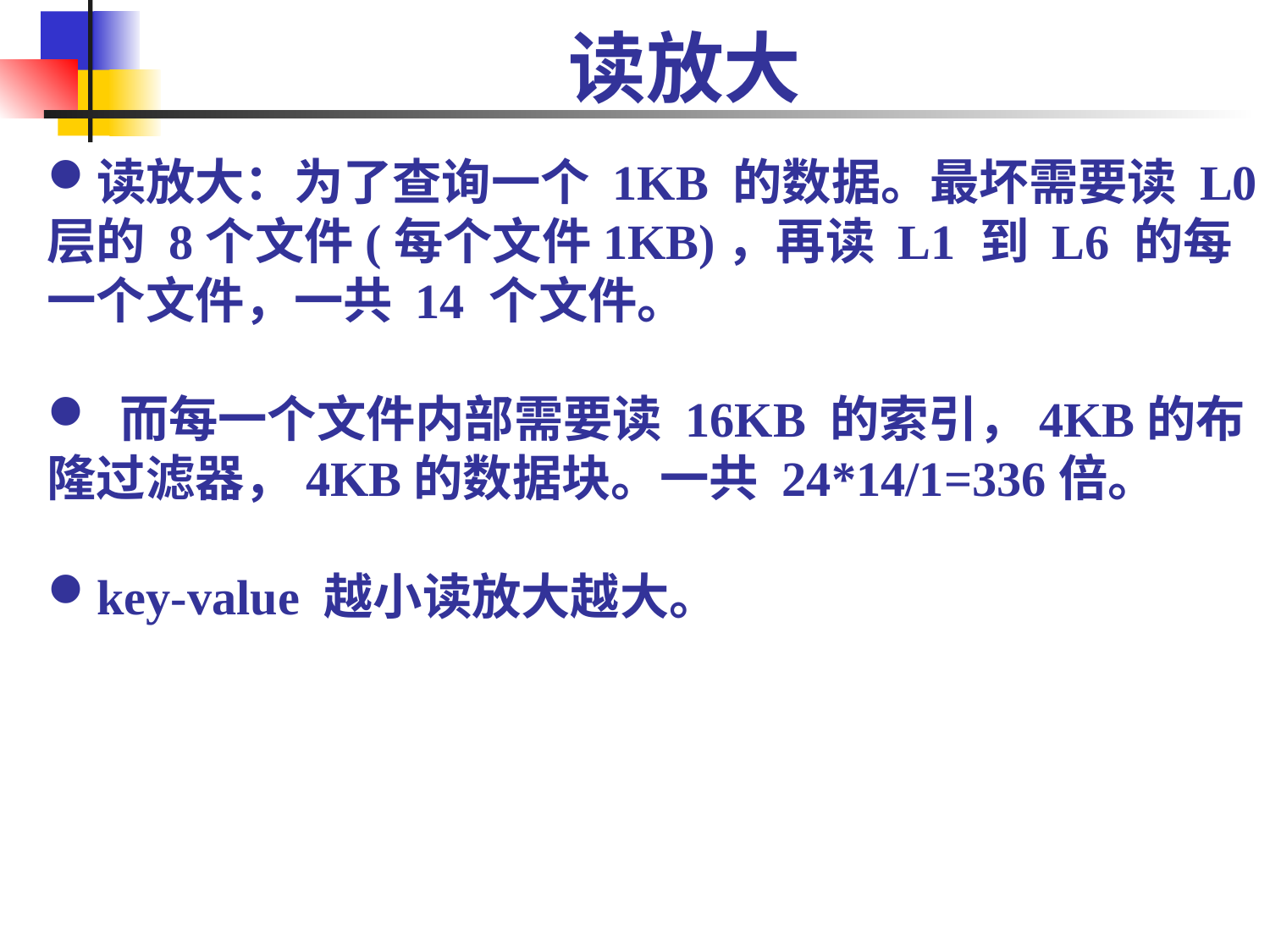

# 读放大
读放大：为了查询一个 1KB 的数据。最坏需要读 L0 层的 8个文件(每个文件1KB)，再读 L1 到 L6 的每一个文件，一共 14 个文件。

 而每一个文件内部需要读 16KB 的索引，4KB的布隆过滤器，4KB的数据块。一共 24*14/1=336倍。

key-value 越小读放大越大。